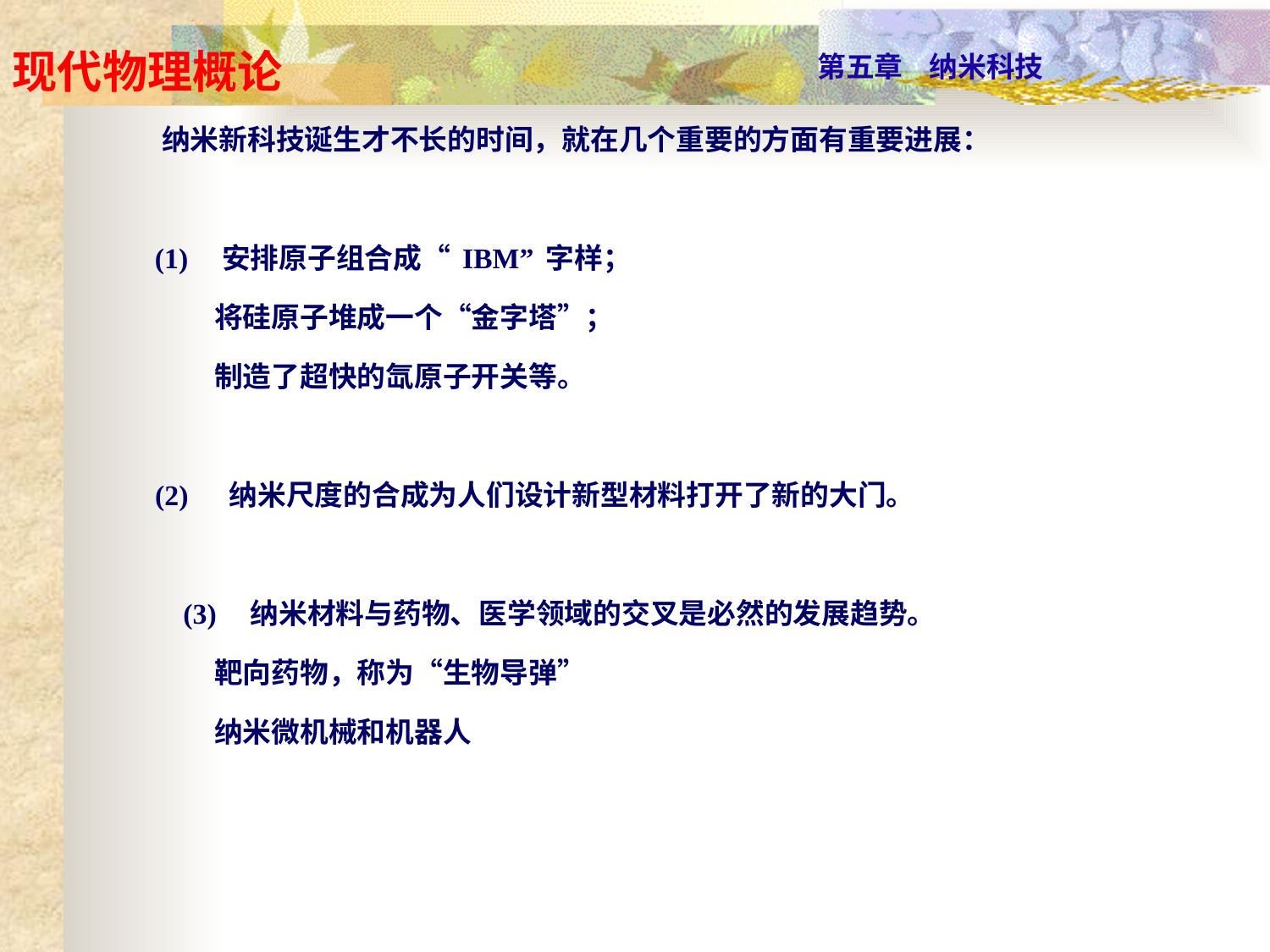

纳米新科技诞生才不长的时间，就在几个重要的方面有重要进展：

        (1)   安排原子组合成“IBM”字样；
                将硅原子堆成一个“金字塔”；
                制造了超快的氙原子开关等。

        (2)    纳米尺度的合成为人们设计新型材料打开了新的大门。

              (3)   纳米材料与药物、医学领域的交叉是必然的发展趋势。
                靶向药物，称为“生物导弹”
                纳米微机械和机器人